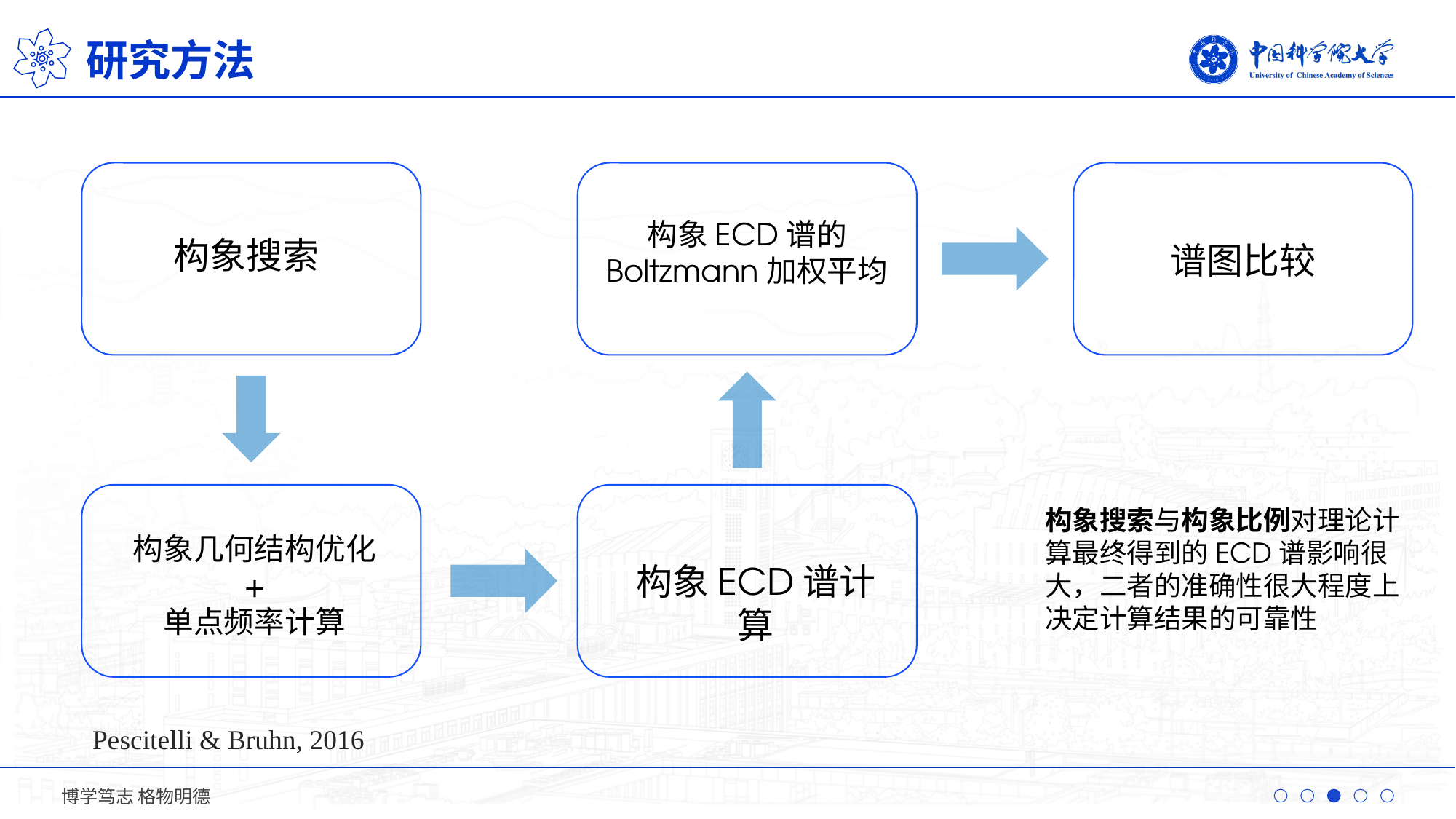

研究方法

构象ECD谱的
Boltzmann加权平均

构象搜索
谱图比较

构象搜索与构象比例对理论计算最终得到的ECD谱影响很大，二者的准确性很大程度上决定计算结果的可靠性
构象几何结构优化
+
单点频率计算

构象ECD谱计算
Pescitelli & Bruhn, 2016